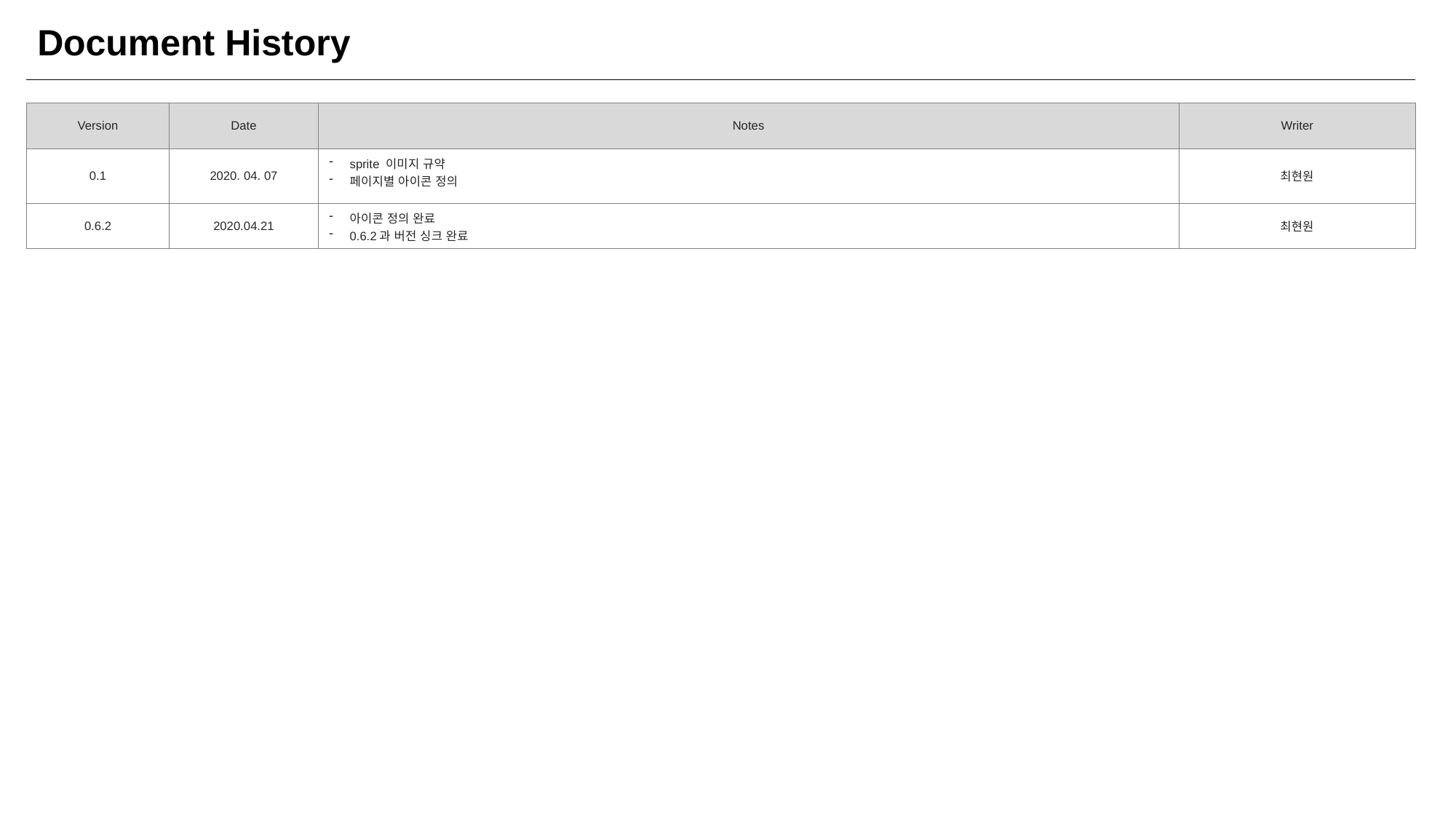

Document History
| Version | Date | Notes | Writer |
| --- | --- | --- | --- |
| 0.1 | 2020. 04. 07 | sprite 이미지 규약 페이지별 아이콘 정의 | 최현원 |
| 0.6.2 | 2020.04.21 | 아이콘 정의 완료 0.6.2과 버전 싱크 완료 | 최현원 |